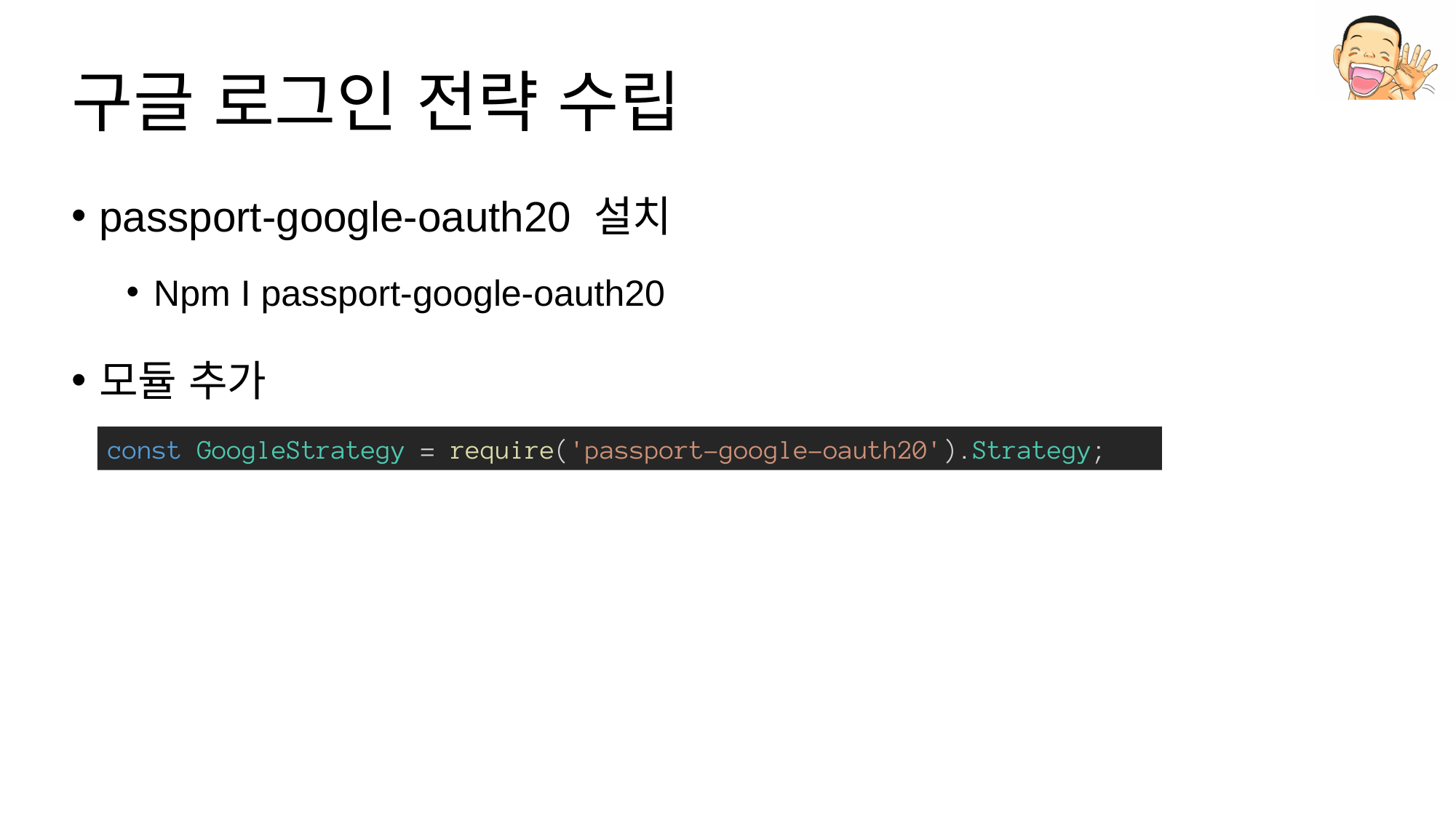

# 구글 로그인 전략 수립
passport-google-oauth20 설치
Npm I passport-google-oauth20
모듈 추가
const GoogleStrategy = require('passport-google-oauth20').Strategy;